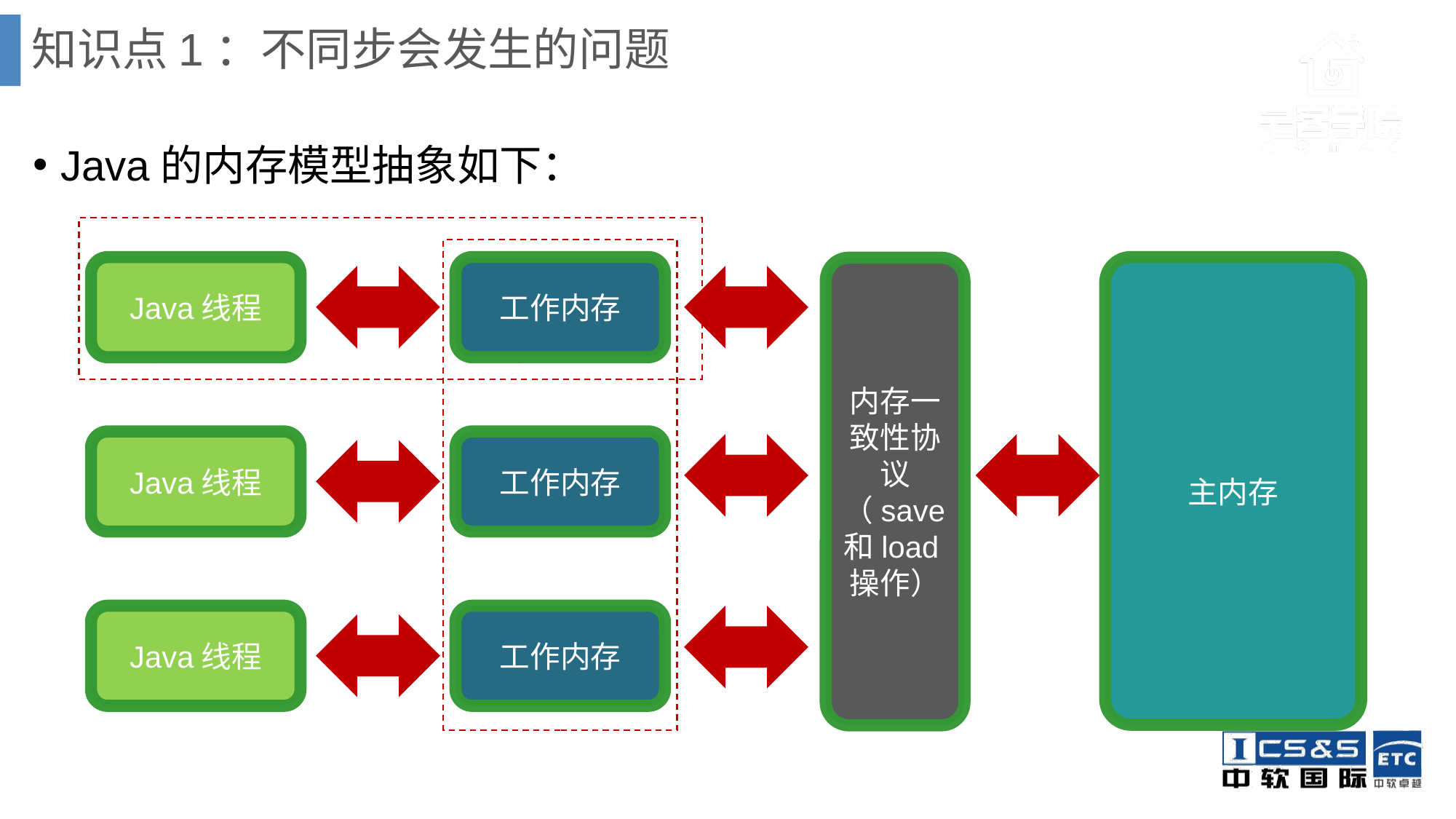

# 知识点1：不同步会发生的问题
Java的内存模型抽象如下：

Java线程
工作内存
主内存
内存一致性协议（save和load操作）

Java线程
工作内存

Java线程
工作内存